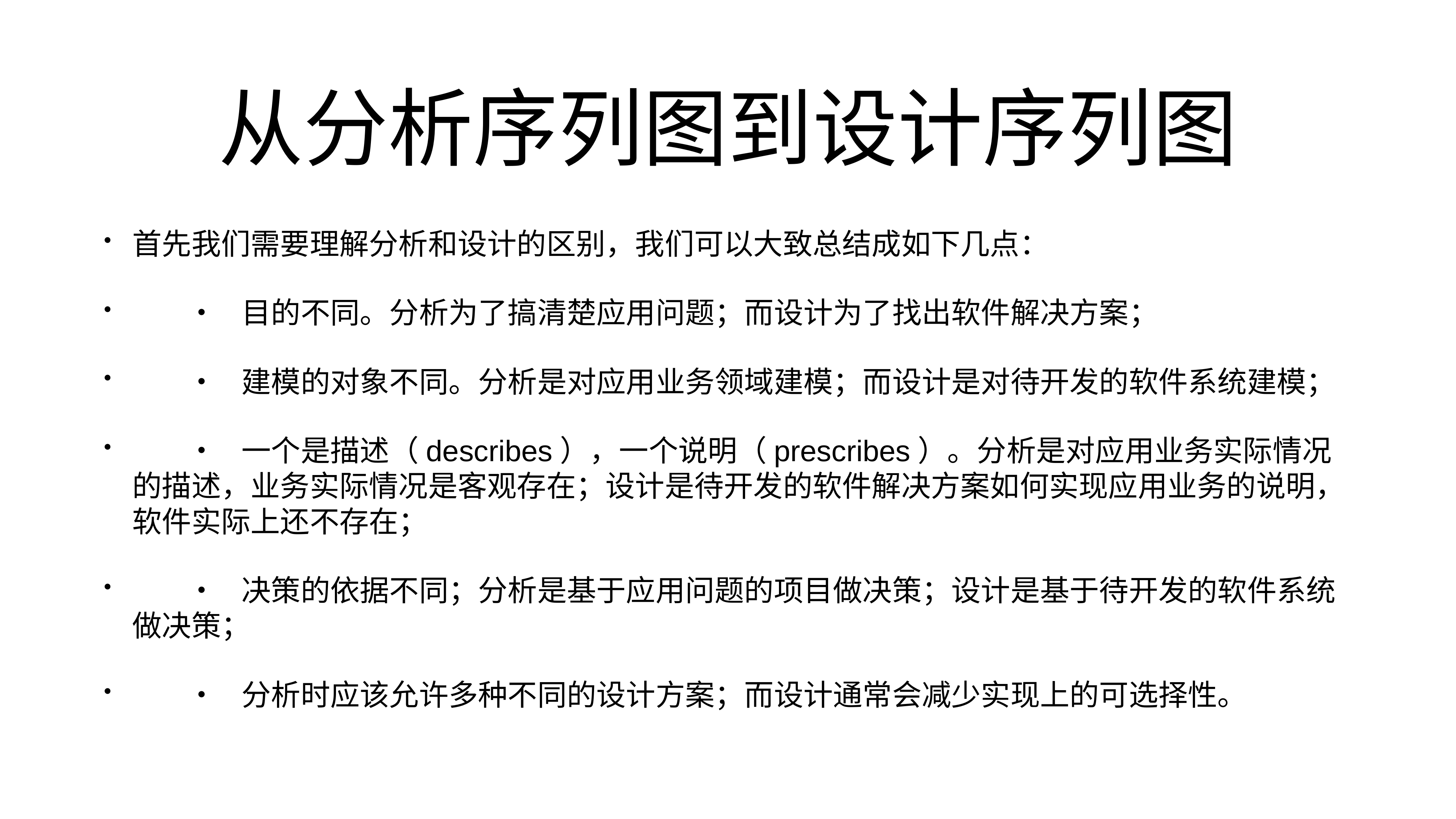

# 从分析序列图到设计序列图
首先我们需要理解分析和设计的区别，我们可以大致总结成如下几点：
	•	目的不同。分析为了搞清楚应用问题；而设计为了找出软件解决方案；
	•	建模的对象不同。分析是对应用业务领域建模；而设计是对待开发的软件系统建模；
	•	一个是描述（describes），一个说明（prescribes）。分析是对应用业务实际情况的描述，业务实际情况是客观存在；设计是待开发的软件解决方案如何实现应用业务的说明，软件实际上还不存在；
	•	决策的依据不同；分析是基于应用问题的项目做决策；设计是基于待开发的软件系统做决策；
	•	分析时应该允许多种不同的设计方案；而设计通常会减少实现上的可选择性。